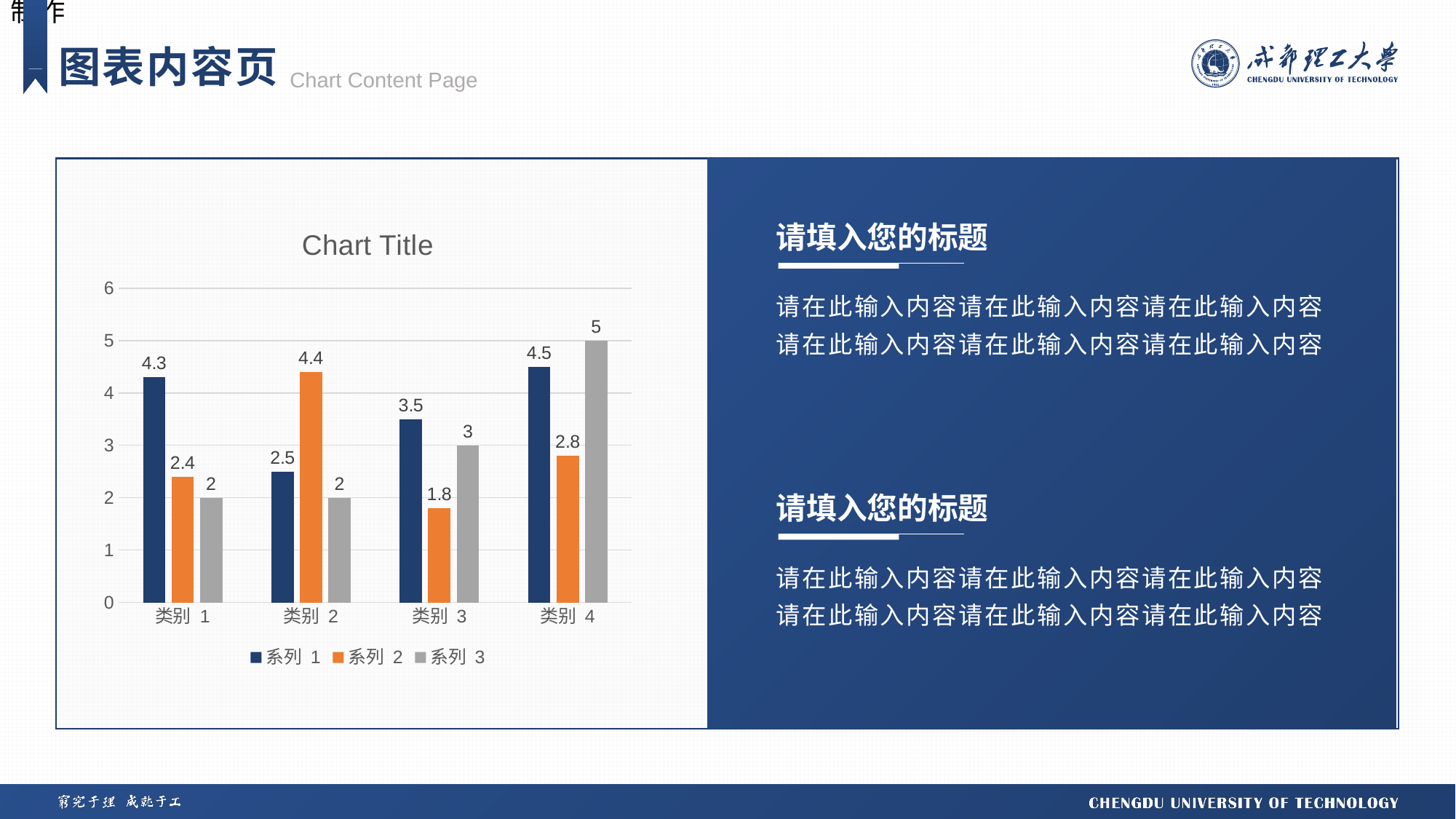

图表内容页
Chart Content Page

### Chart:

| Category | 系列 1 | 系列 2 | 系列 3 |
|---|---|---|---|
| 类别 1 | 4.3 | 2.4 | 2.0 |
| 类别 2 | 2.5 | 4.4 | 2.0 |
| 类别 3 | 3.5 | 1.8 | 3.0 |
| 类别 4 | 4.5 | 2.8 | 5.0 |
请填入您的标题

请在此输入内容请在此输入内容请在此输入内容请在此输入内容请在此输入内容请在此输入内容
请填入您的标题

请在此输入内容请在此输入内容请在此输入内容请在此输入内容请在此输入内容请在此输入内容